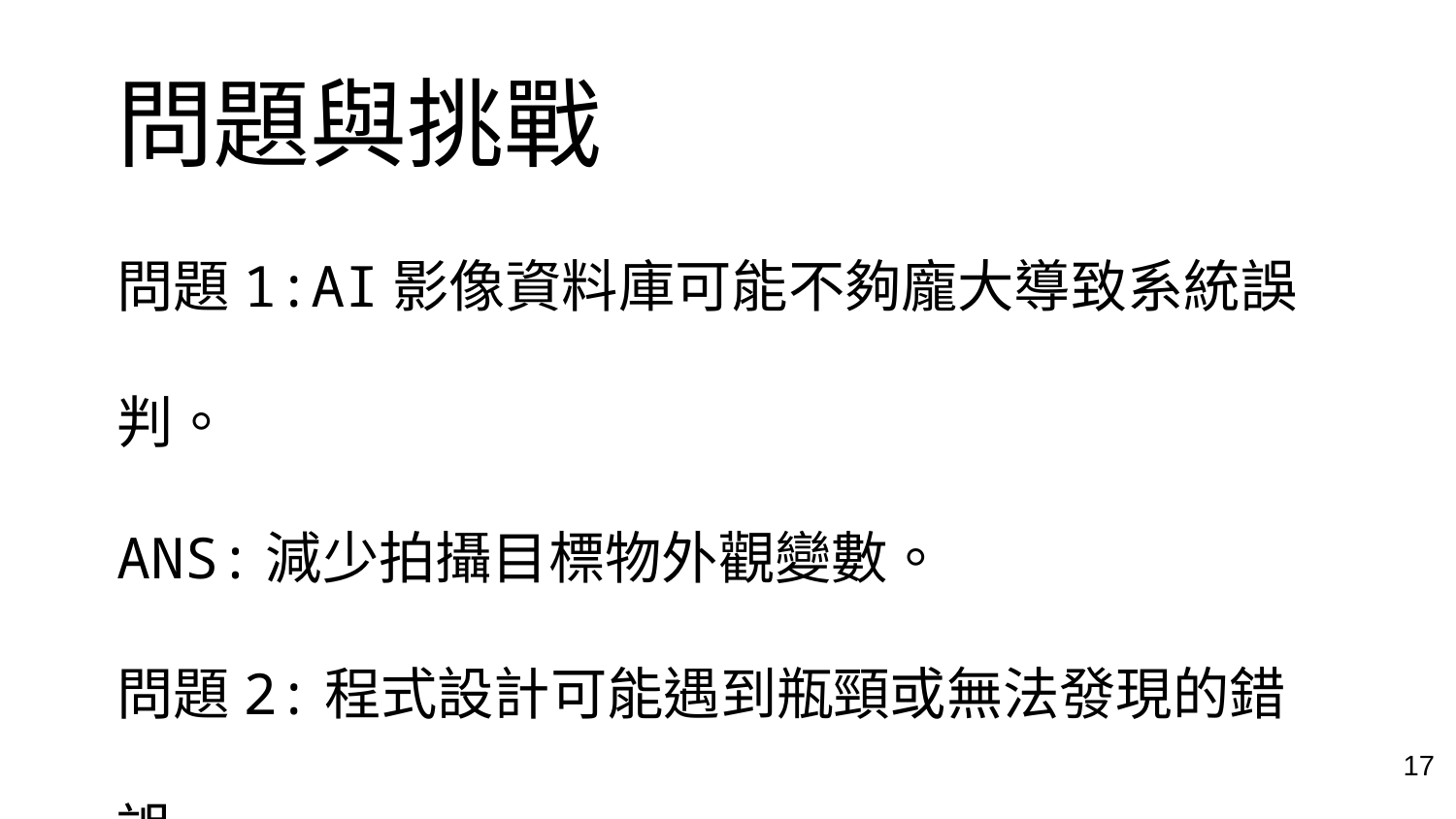

# 問題與挑戰
問題1:AI影像資料庫可能不夠龐大導致系統誤判。
ANS:減少拍攝目標物外觀變數。
問題2:程式設計可能遇到瓶頸或無法發現的錯誤。
ANS:自學或詢問教授建議。

17